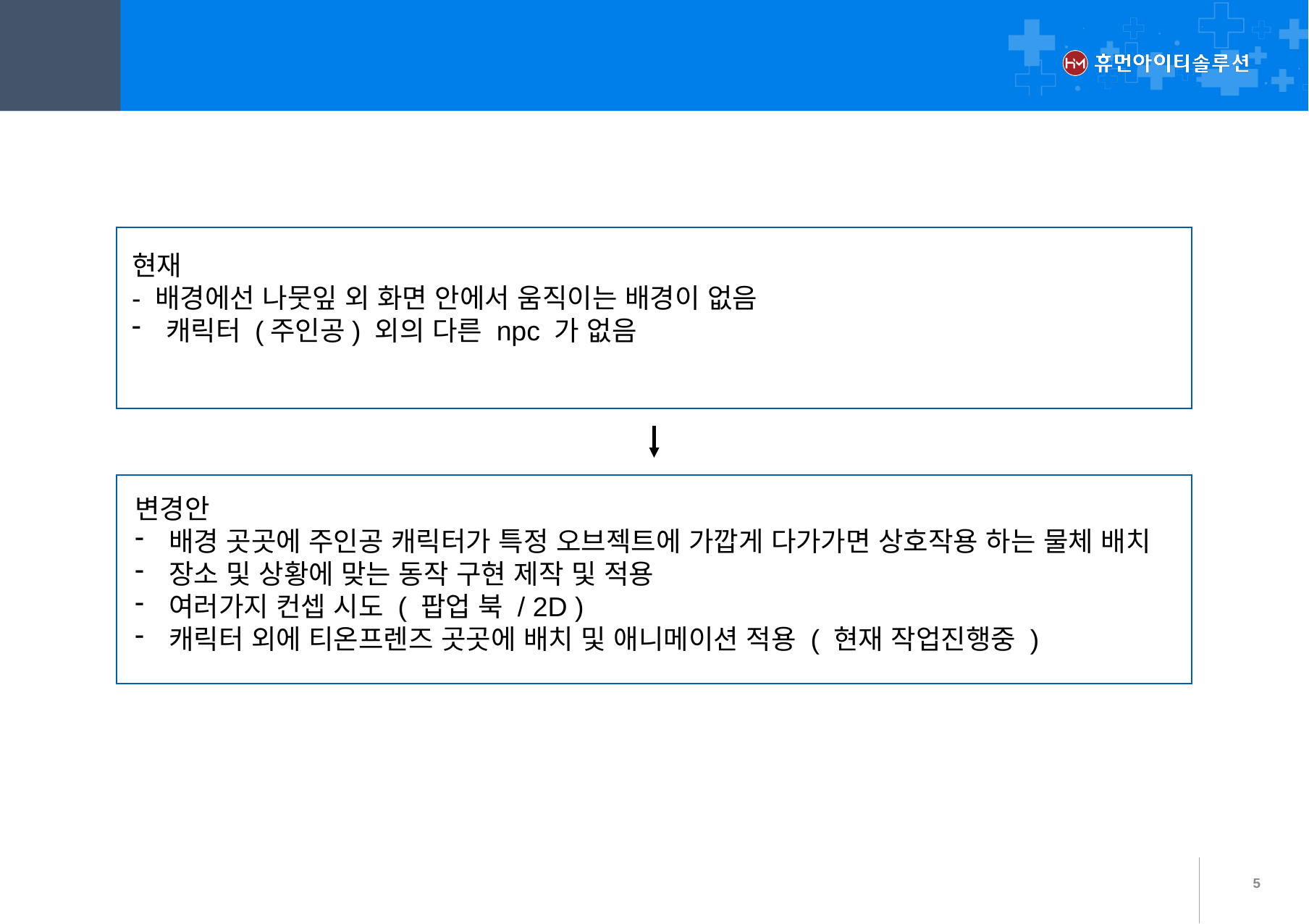

배경 및 날씨 개선

01

현재
- 배경에선 나뭇잎 외 화면 안에서 움직이는 배경이 없음
캐릭터 (주인공) 외의 다른 npc 가 없음

변경안
배경 곳곳에 주인공 캐릭터가 특정 오브젝트에 가깝게 다가가면 상호작용 하는 물체 배치
장소 및 상황에 맞는 동작 구현 제작 및 적용
여러가지 컨셉 시도 ( 팝업 북 / 2D )
캐릭터 외에 티온프렌즈 곳곳에 배치 및 애니메이션 적용 ( 현재 작업진행중 )

5